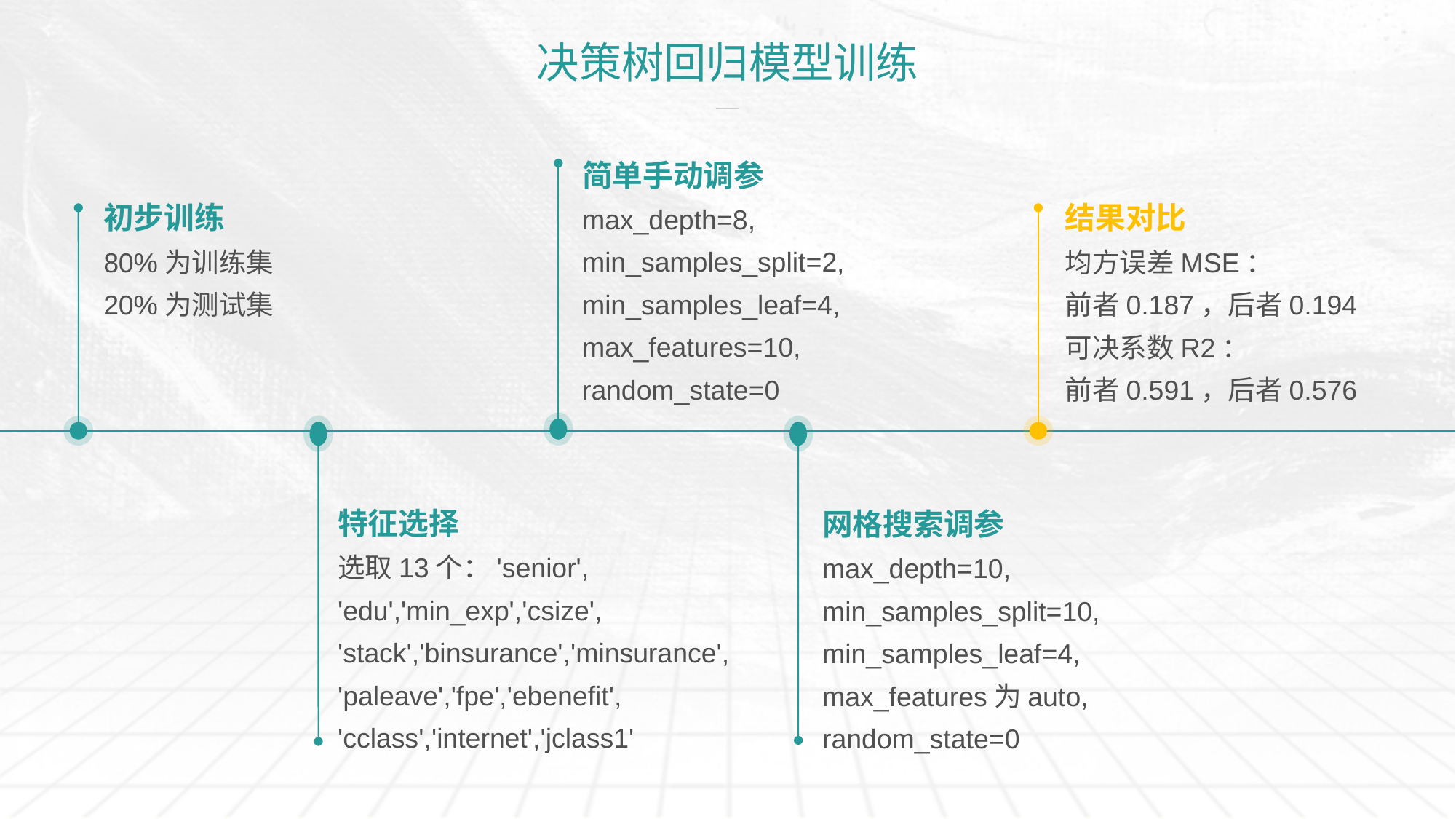

# 决策树回归模型训练
简单手动调参
max_depth=8,
min_samples_split=2,
min_samples_leaf=4,
max_features=10,
random_state=0

初步训练
80%为训练集
20%为测试集
结果对比
均方误差MSE：
前者0.187，后者0.194
可决系数R2：
前者0.591，后者0.576

特征选择
选取13个：'senior',
'edu','min_exp','csize',
'stack','binsurance','minsurance',
'paleave','fpe','ebenefit',
'cclass','internet','jclass1'
网格搜索调参
max_depth=10,
min_samples_split=10,
min_samples_leaf=4,
max_features为auto,
random_state=0